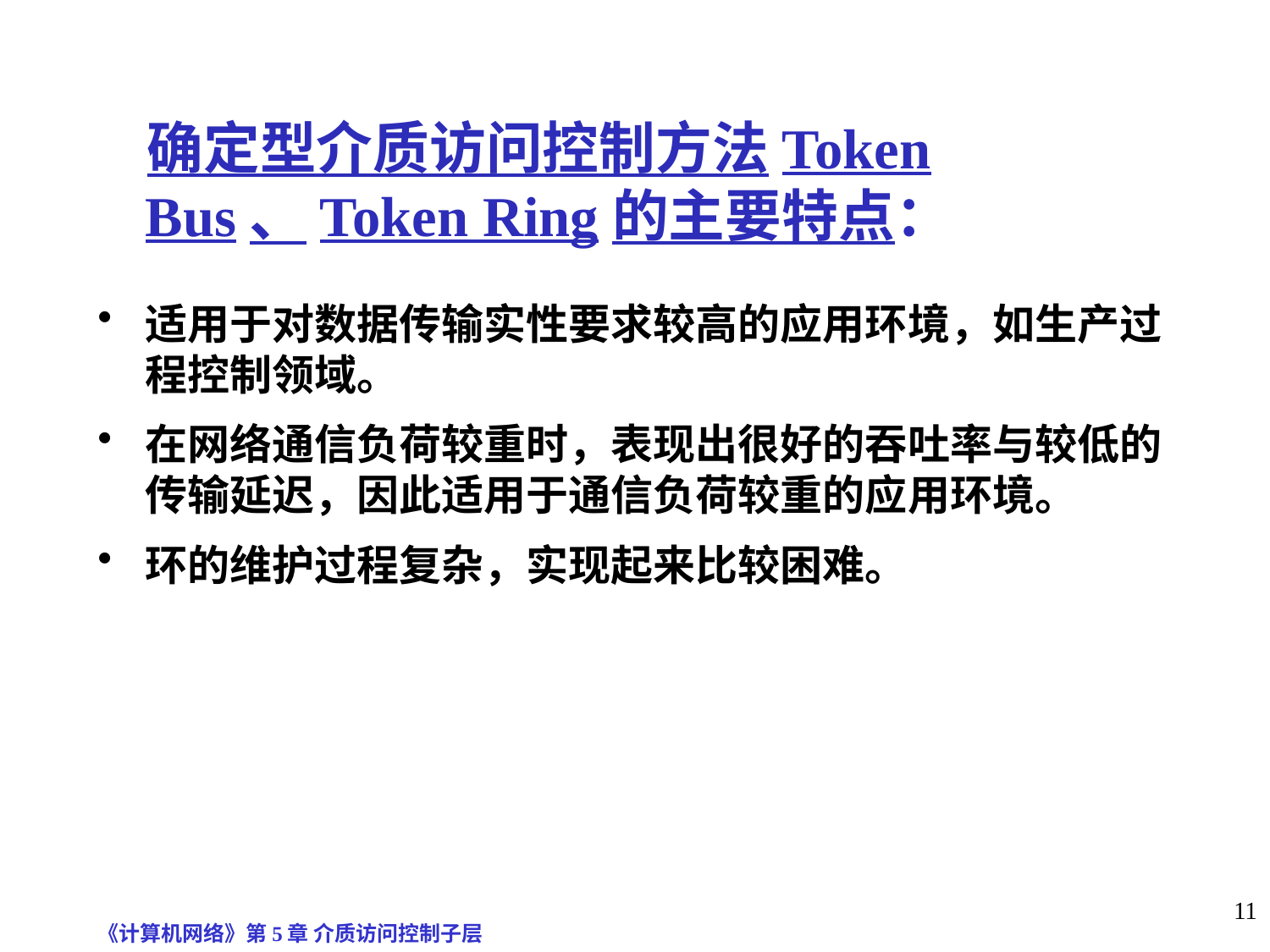

确定型介质访问控制方法Token Bus、Token Ring的主要特点：

适用于对数据传输实性要求较高的应用环境，如生产过程控制领域。
在网络通信负荷较重时，表现出很好的吞吐率与较低的传输延迟，因此适用于通信负荷较重的应用环境。
环的维护过程复杂，实现起来比较困难。

《计算机网络》第5章 介质访问控制子层
11